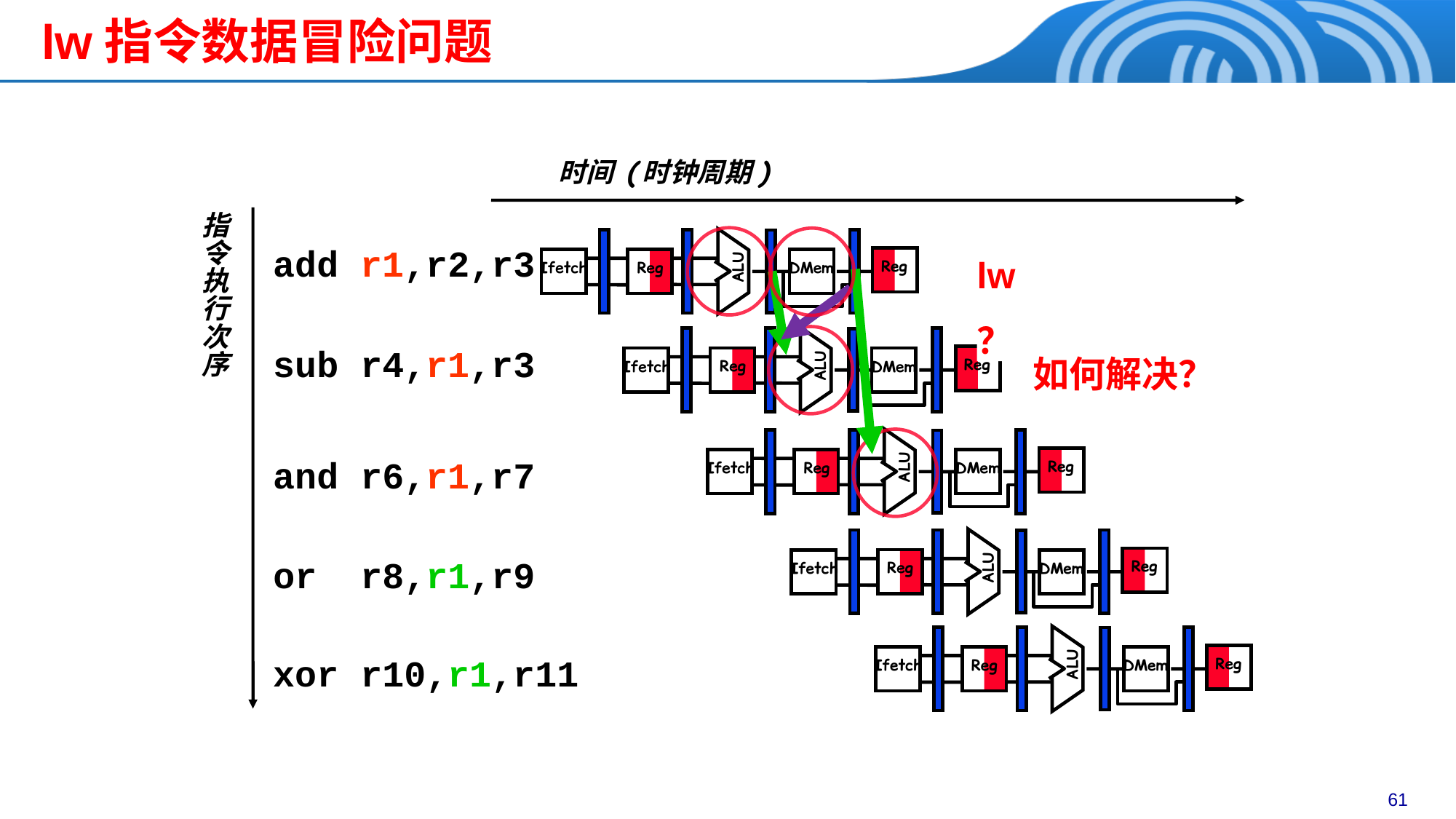

lw指令数据冒险问题
时间 (时钟周期)

指
令
执
行
次
序

add r1,r2,r3

sub r4,r1,r3

and r6,r1,r7

or  r8,r1,r9

xor r10,r1,r11

ALU

Reg

Reg

Ifetch

DMem

lw？

ALU

Reg

Reg

Ifetch

DMem

如何解决？

ALU

Reg

Reg

Ifetch

DMem

ALU

Reg

Reg

Ifetch

DMem

ALU

Reg

Reg

Ifetch

DMem